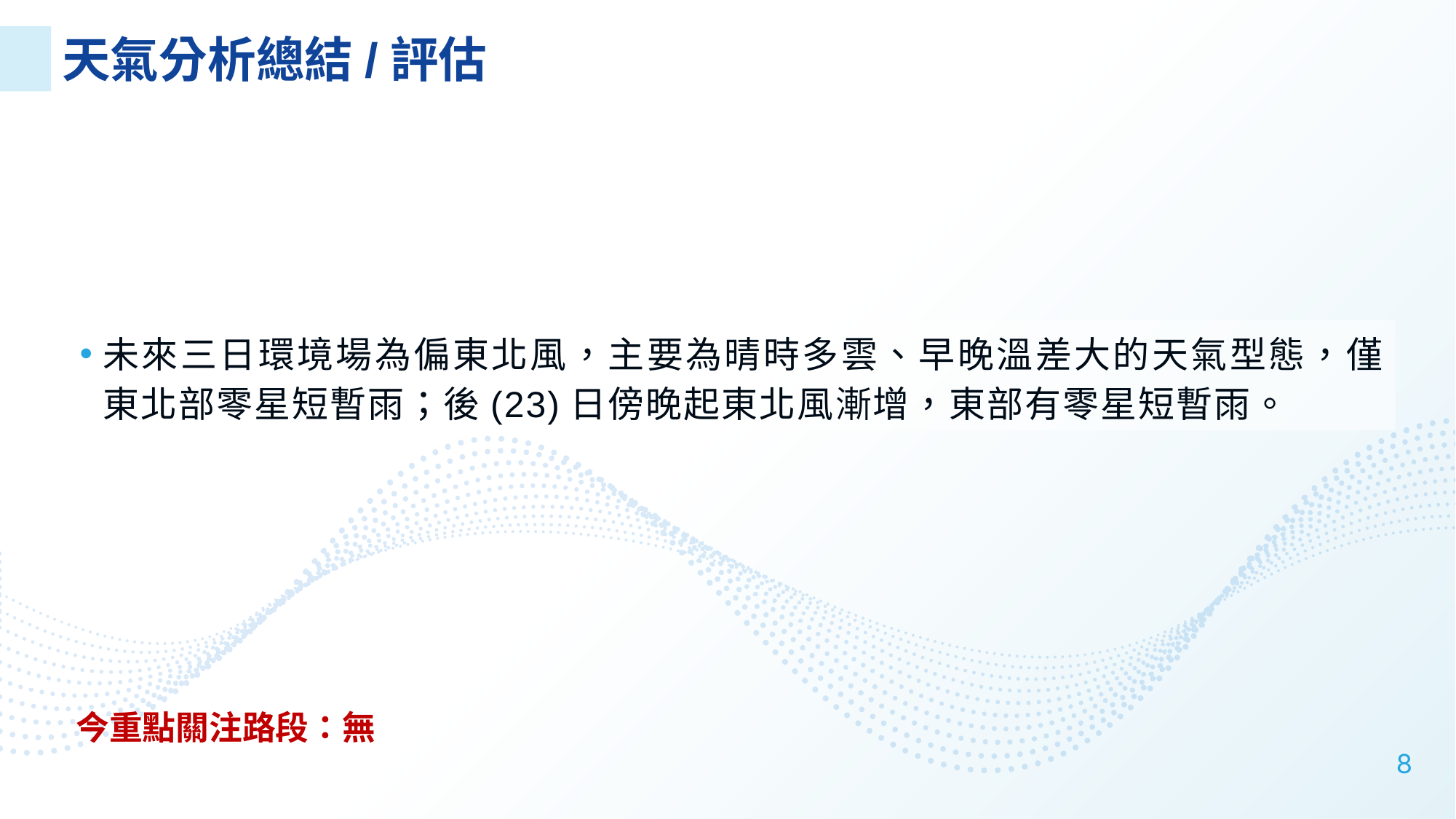

未來三日環境場為偏東北風，主要為晴時多雲、早晚溫差大的天氣型態，僅東北部零星短暫雨；後(23)日傍晚起東北風漸增，東部有零星短暫雨。
今重點關注路段：無

8